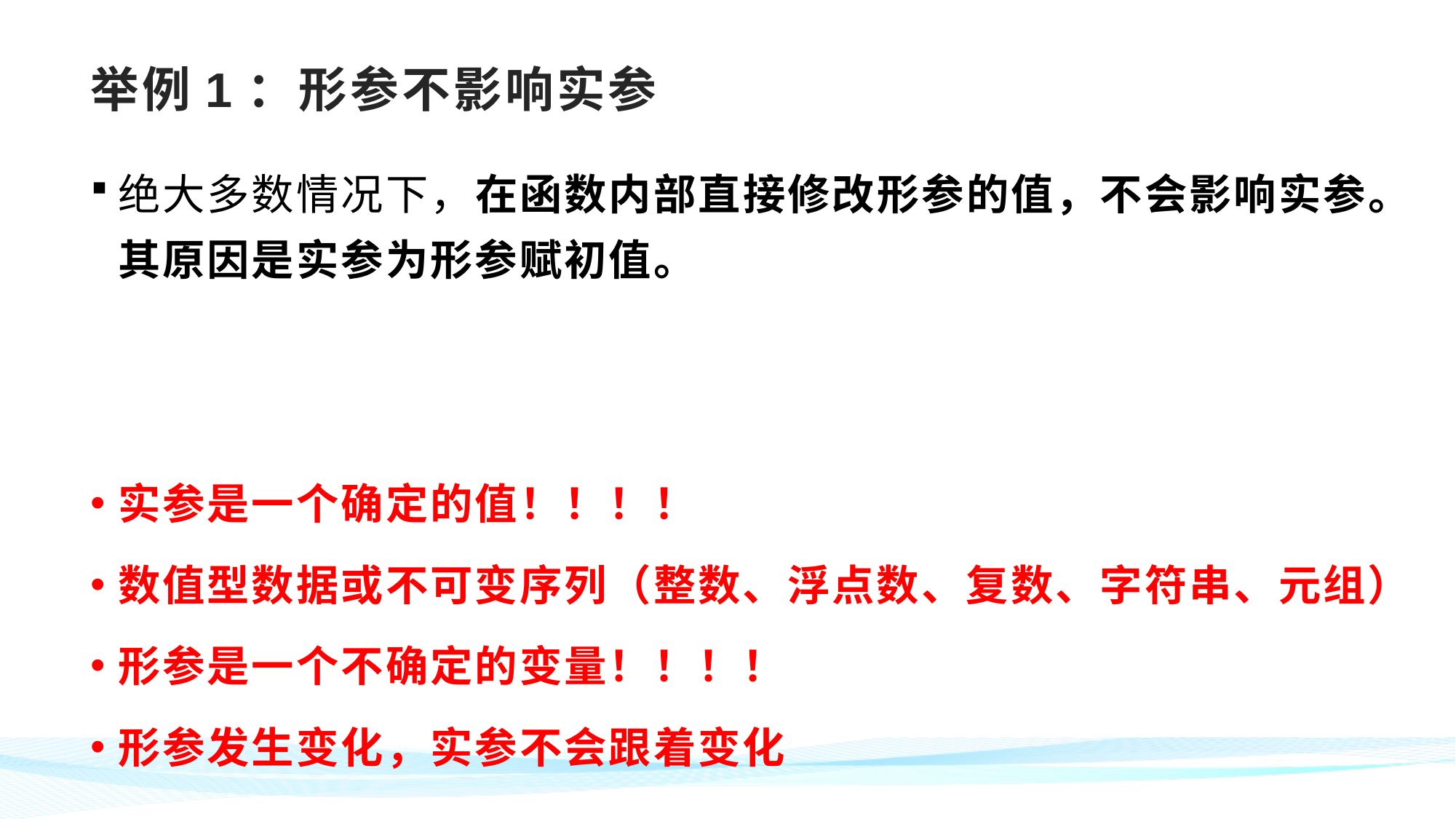

# 举例1：形参不影响实参
绝大多数情况下，在函数内部直接修改形参的值，不会影响实参。其原因是实参为形参赋初值。

实参是一个确定的值！！！！
数值型数据或不可变序列（整数、浮点数、复数、字符串、元组）
形参是一个不确定的变量！！！！
形参发生变化，实参不会跟着变化